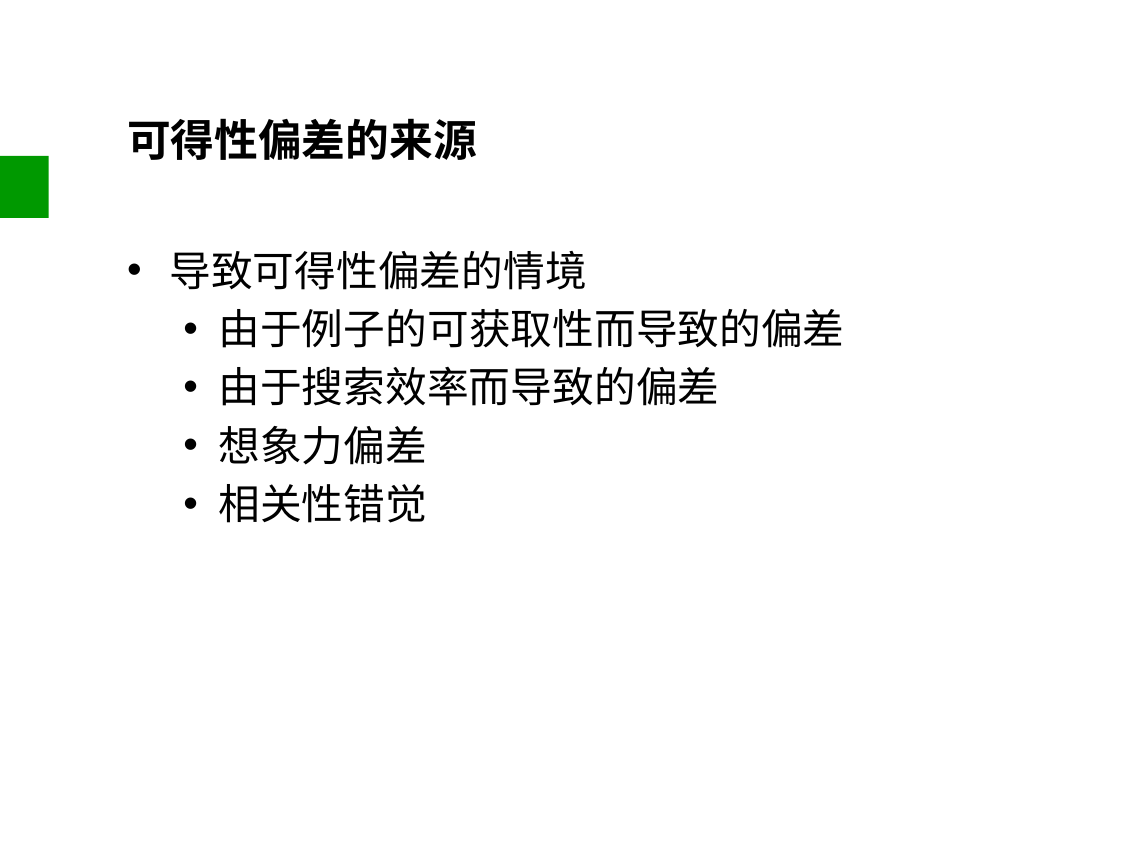

# 可得性偏差的来源

导致可得性偏差的情境
由于例子的可获取性而导致的偏差
由于搜索效率而导致的偏差
想象力偏差
相关性错觉

34